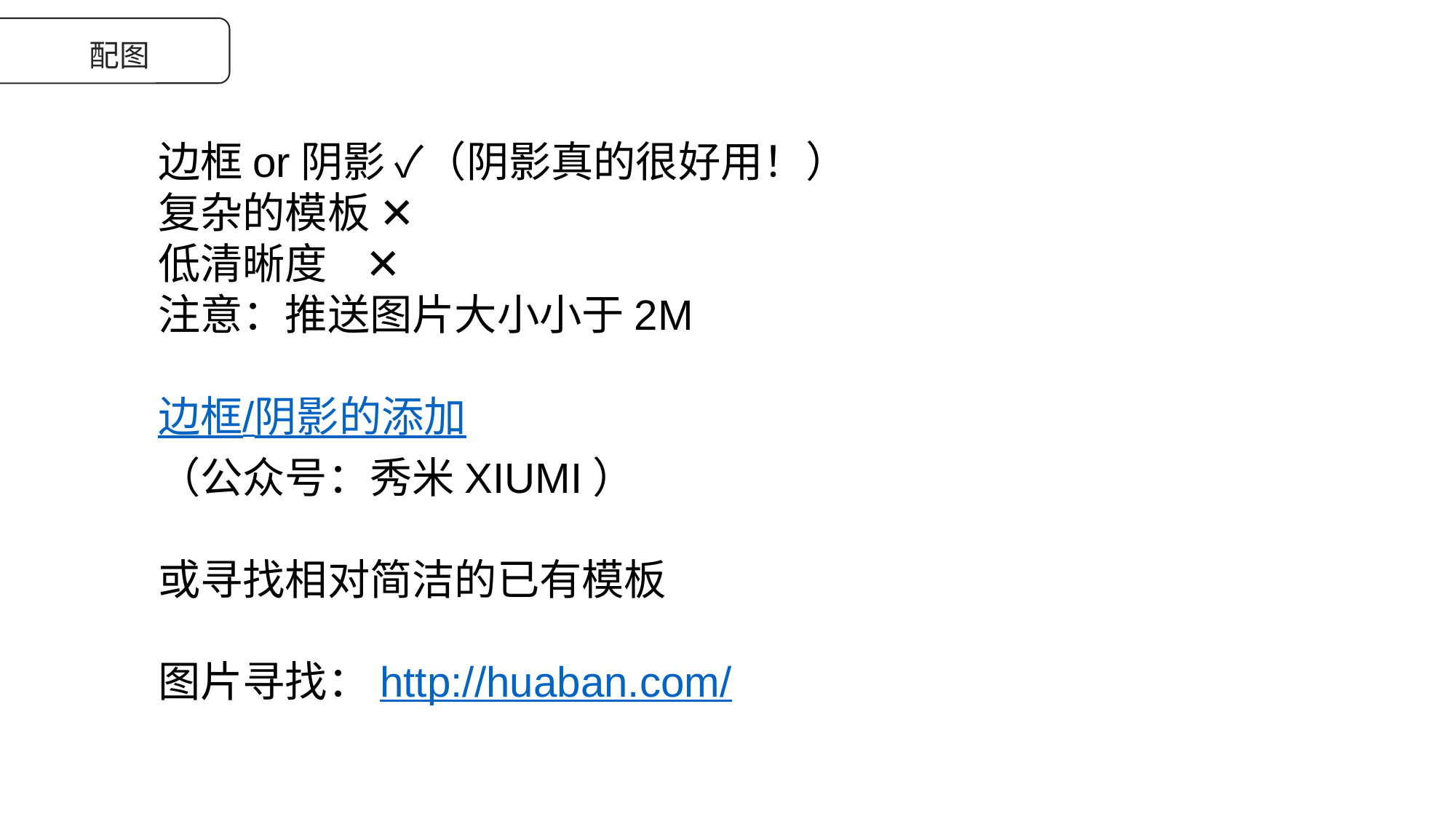

配图
边框or阴影 ✓（阴影真的很好用！）
复杂的模板 ✕
低清晰度    ✕
注意：推送图片大小小于2M

边框/阴影的添加
（公众号：秀米XIUMI）

或寻找相对简洁的已有模板

图片寻找：http://huaban.com/